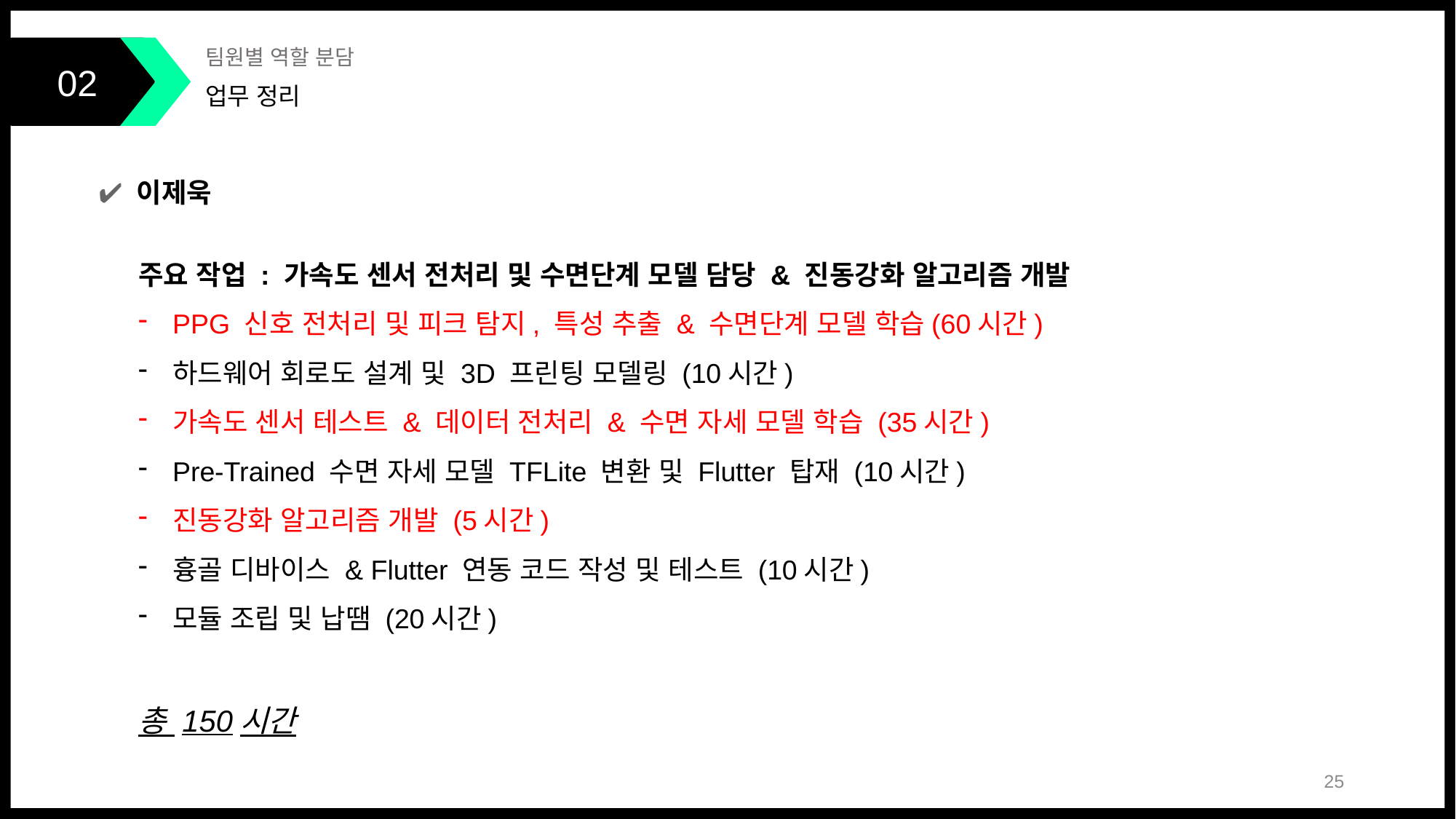

02
팀원별 역할 분담
업무 정리
✔ 이제욱
주요 작업 : 가속도 센서 전처리 및 수면단계 모델 담당 & 진동강화 알고리즘 개발
PPG 신호 전처리 및 피크 탐지, 특성 추출 & 수면단계 모델 학습(60시간)
하드웨어 회로도 설계 및 3D 프린팅 모델링 (10시간)
가속도 센서 테스트 & 데이터 전처리 & 수면 자세 모델 학습 (35시간)
Pre-Trained 수면 자세 모델 TFLite 변환 및 Flutter 탑재 (10시간)
진동강화 알고리즘 개발 (5시간)
흉골 디바이스 & Flutter 연동 코드 작성 및 테스트 (10시간)
모듈 조립 및 납땜 (20시간)

총 150시간
25